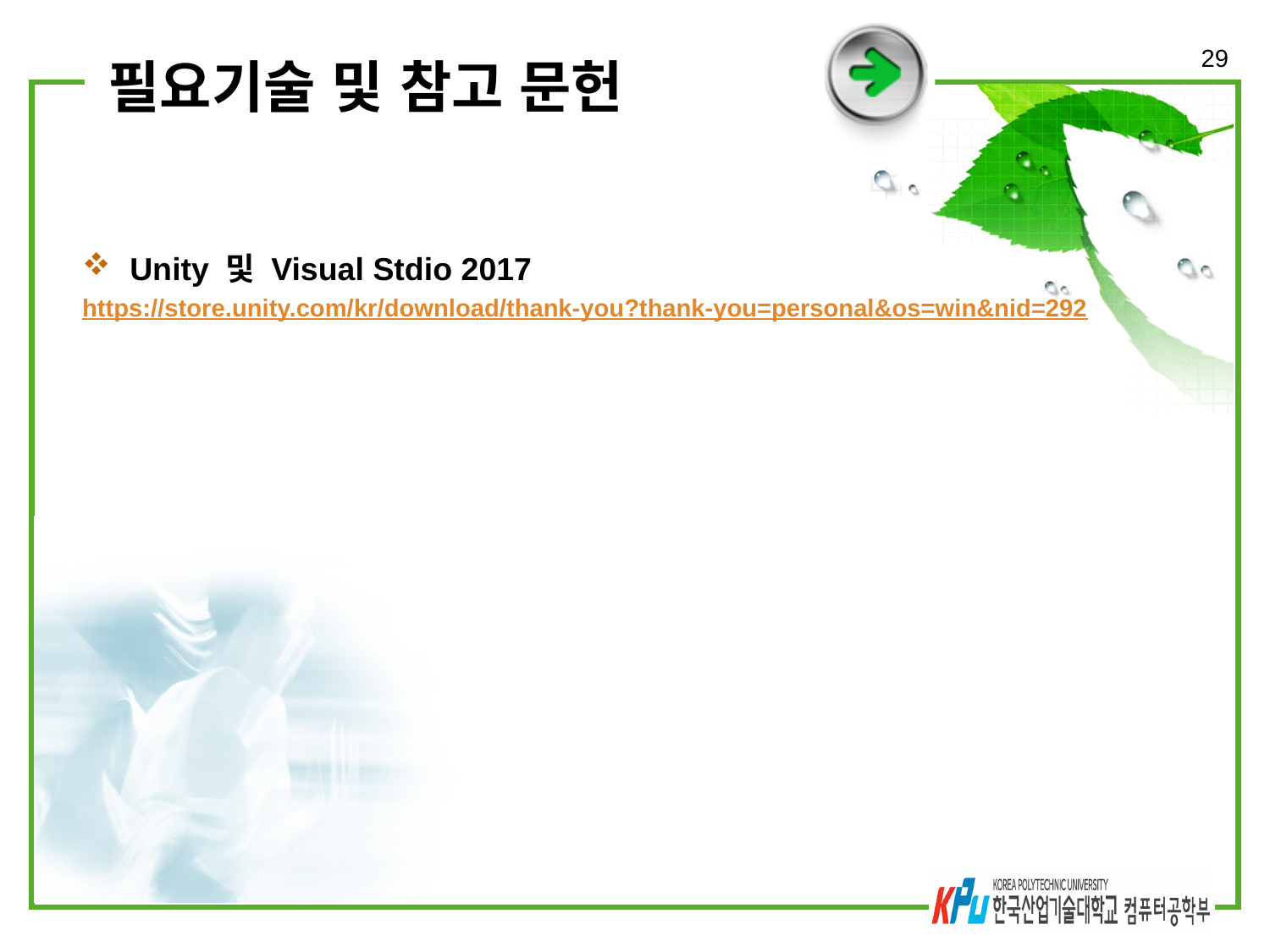

29
# 필요기술 및 참고 문헌

Unity 및 Visual Stdio 2017
https://store.unity.com/kr/download/thank-you?thank-you=personal&os=win&nid=292